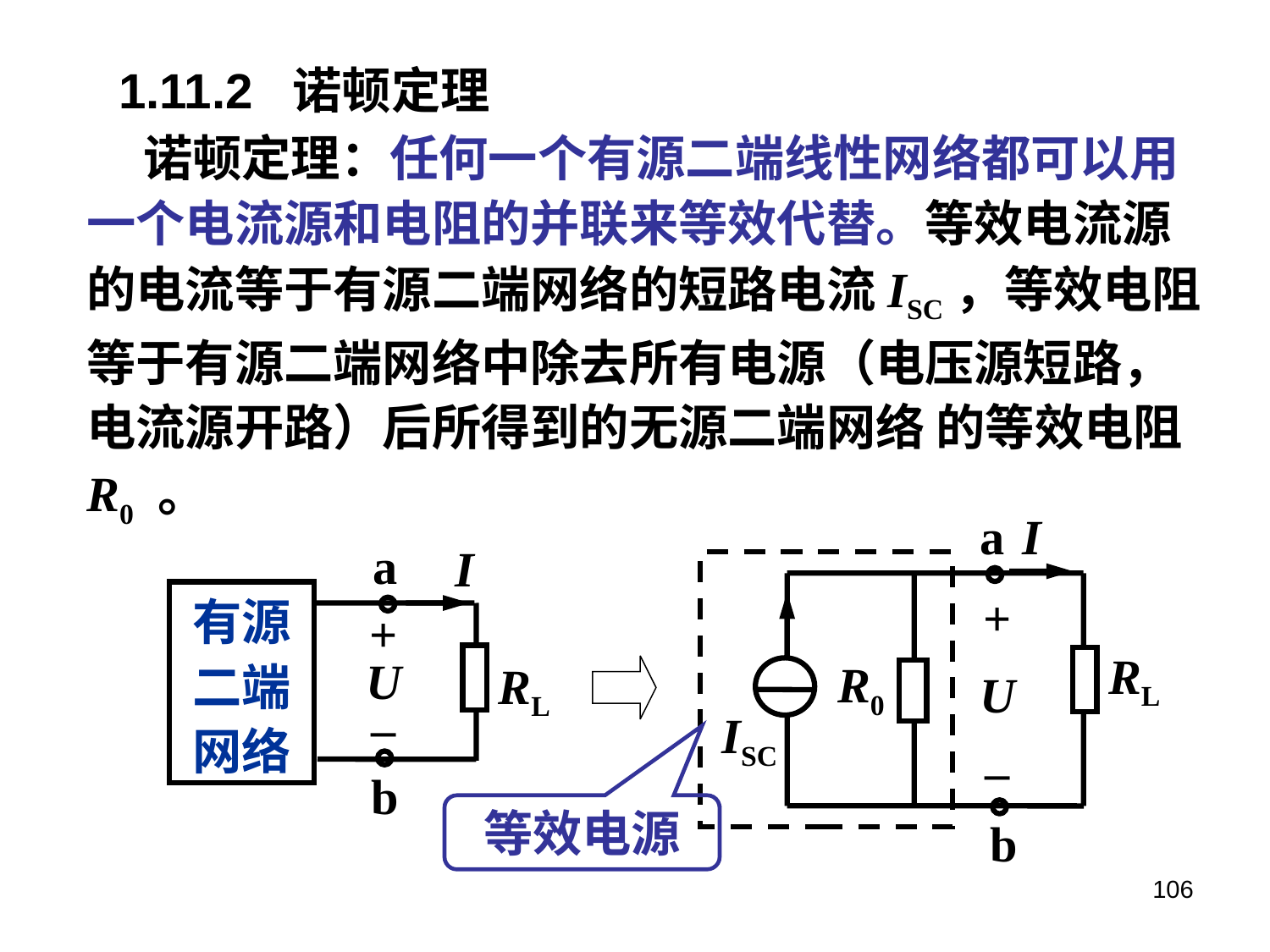

1.11.2  诺顿定理
    诺顿定理：任何一个有源二端线性网络都可以用一个电流源和电阻的并联来等效代替。等效电流源的电流等于有源二端网络的短路电流ISC，等效电阻等于有源二端网络中除去所有电源（电压源短路，电流源开路）后所得到的无源二端网络 的等效电阻R0 。
a
I
+
U
–

RL
R0

ISC

b
a
I
有源
二端
网络

+
U
–

RL

b

等效电源
106